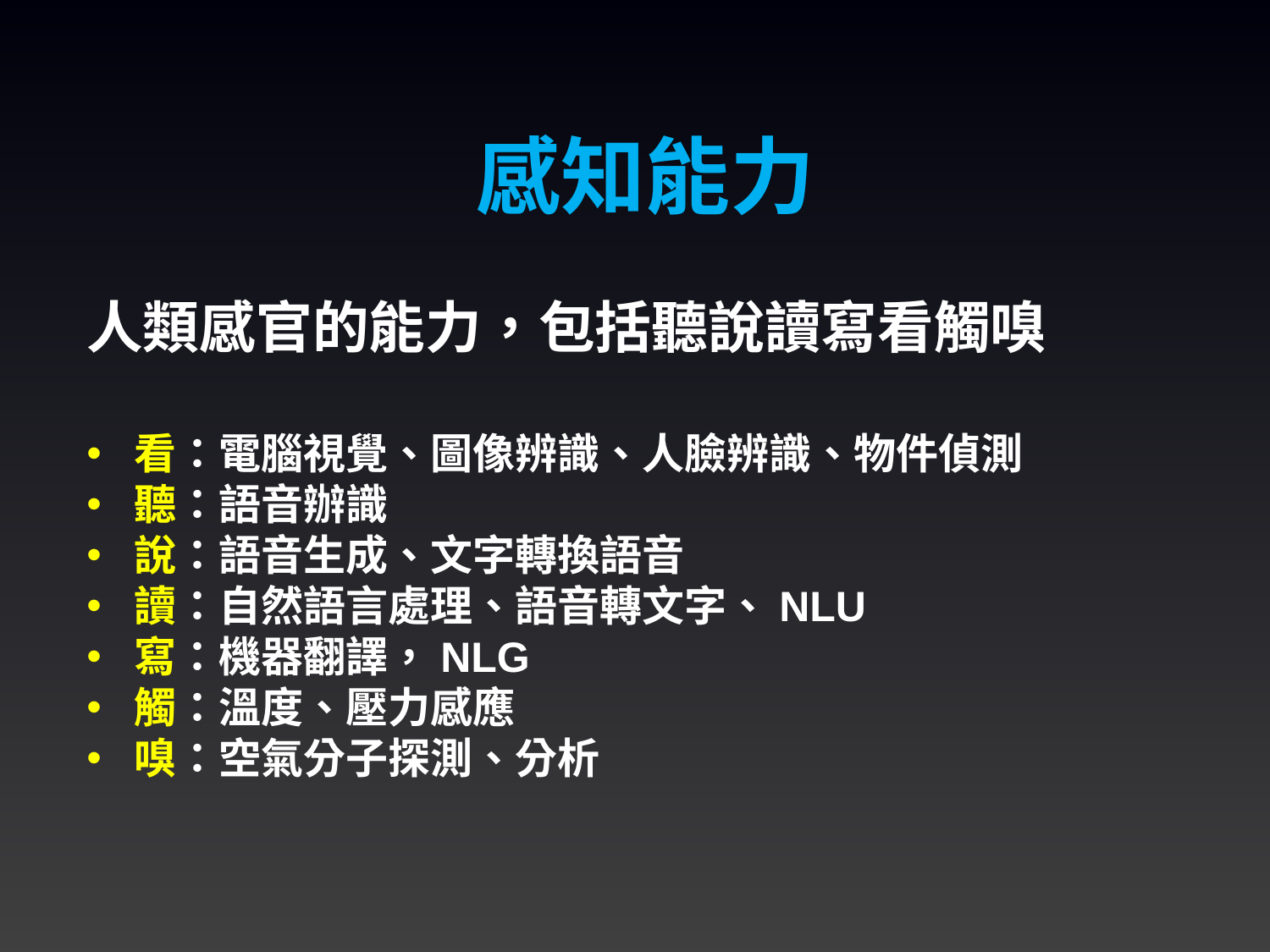

感知能力
人類感官的能力，包括聽說讀寫看觸嗅

看：電腦視覺、圖像辨識、人臉辨識、物件偵測
聽：語音辦識
說：語音生成、文字轉換語音
讀：自然語言處理、語音轉文字、NLU
寫：機器翻譯，NLG
觸：溫度、壓力感應
嗅：空氣分子探測、分析